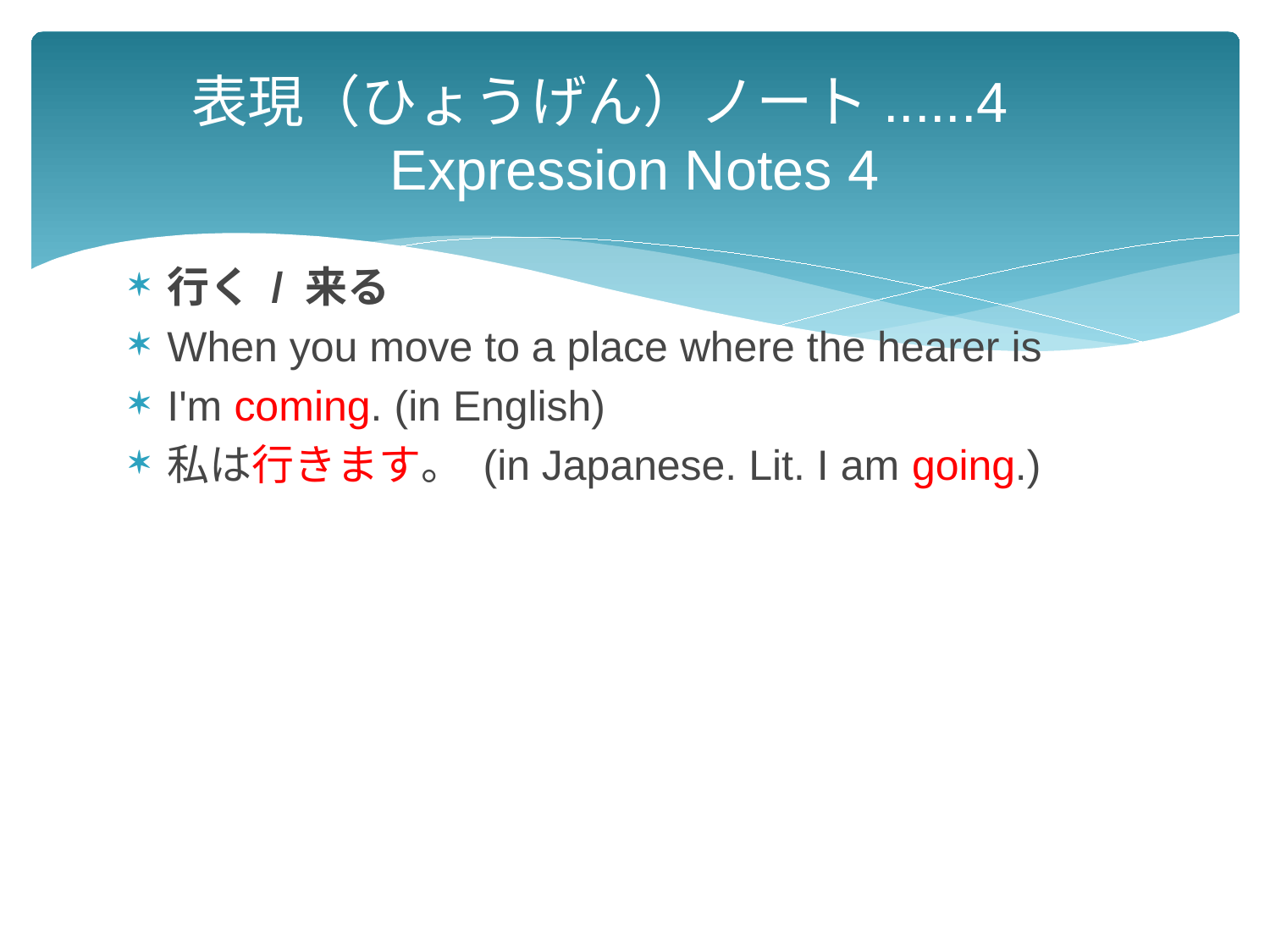

# 表現（ひょうげん）ノート......4　 Expression Notes 4
行く / 来る
When you move to a place where the hearer is
I'm coming. (in English)
私は行きます。 (in Japanese. Lit. I am going.)